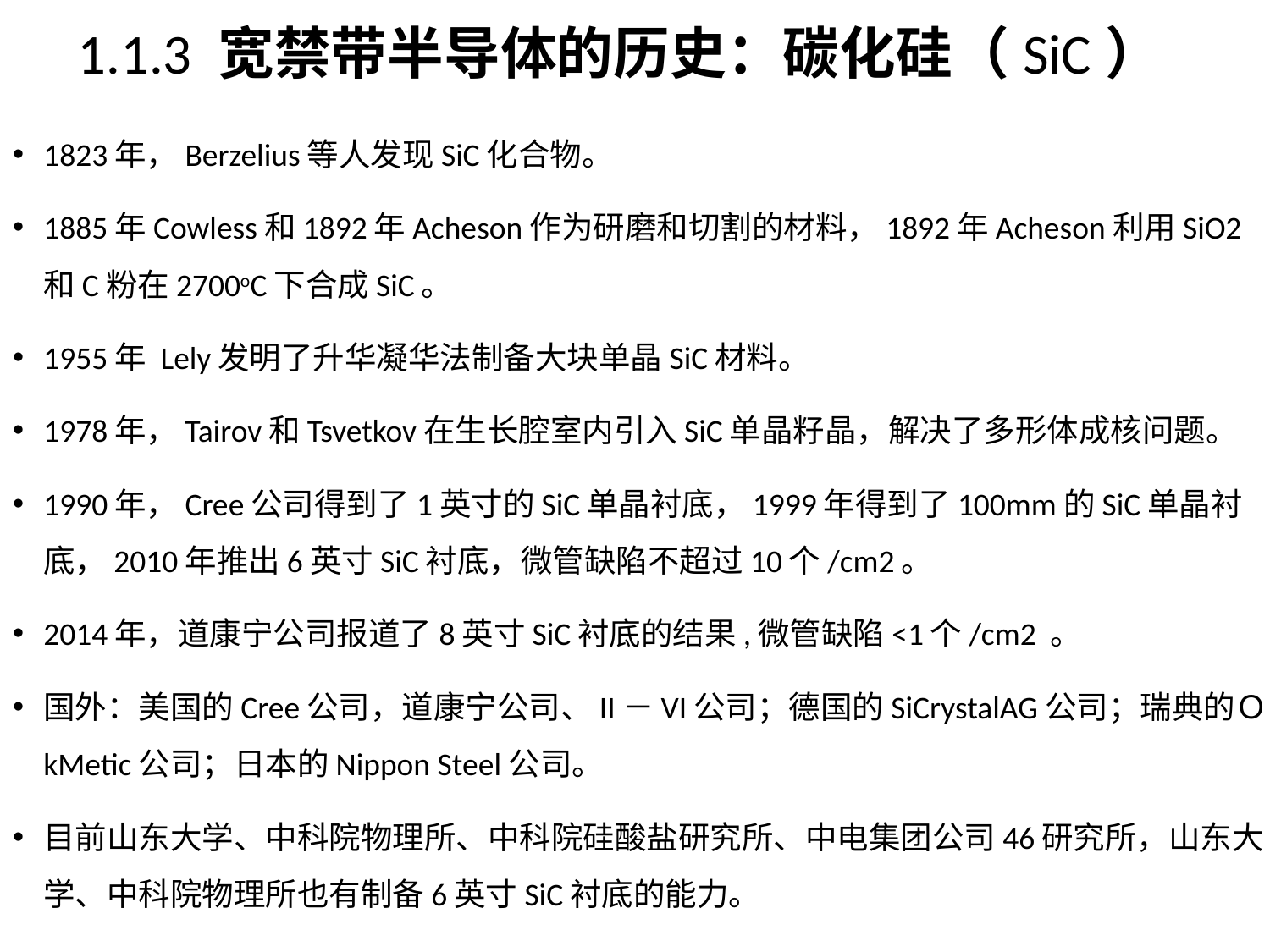

# 1.1.3 宽禁带半导体的历史：碳化硅（SiC）
1823年，Berzelius等人发现SiC化合物。
1885年Cowless和1892年Acheson作为研磨和切割的材料，1892年Acheson利用SiO2和C粉在2700oC下合成SiC。
1955年 Lely发明了升华凝华法制备大块单晶SiC材料。
1978年，Tairov和Tsvetkov在生长腔室内引入SiC单晶籽晶，解决了多形体成核问题。
1990年，Cree公司得到了1英寸的SiC单晶衬底，1999年得到了100mm的SiC单晶衬底，2010年推出6英寸SiC衬底，微管缺陷不超过10个/cm2。
2014年，道康宁公司报道了8英寸SiC衬底的结果,微管缺陷<1个/cm2 。
国外：美国的Cree公司，道康宁公司、II－VI公司；德国的SiCrystalAG公司；瑞典的ＯkMetic公司；日本的Nippon Steel公司。
目前山东大学、中科院物理所、中科院硅酸盐研究所、中电集团公司46研究所，山东大学、中科院物理所也有制备6英寸SiC衬底的能力。
21